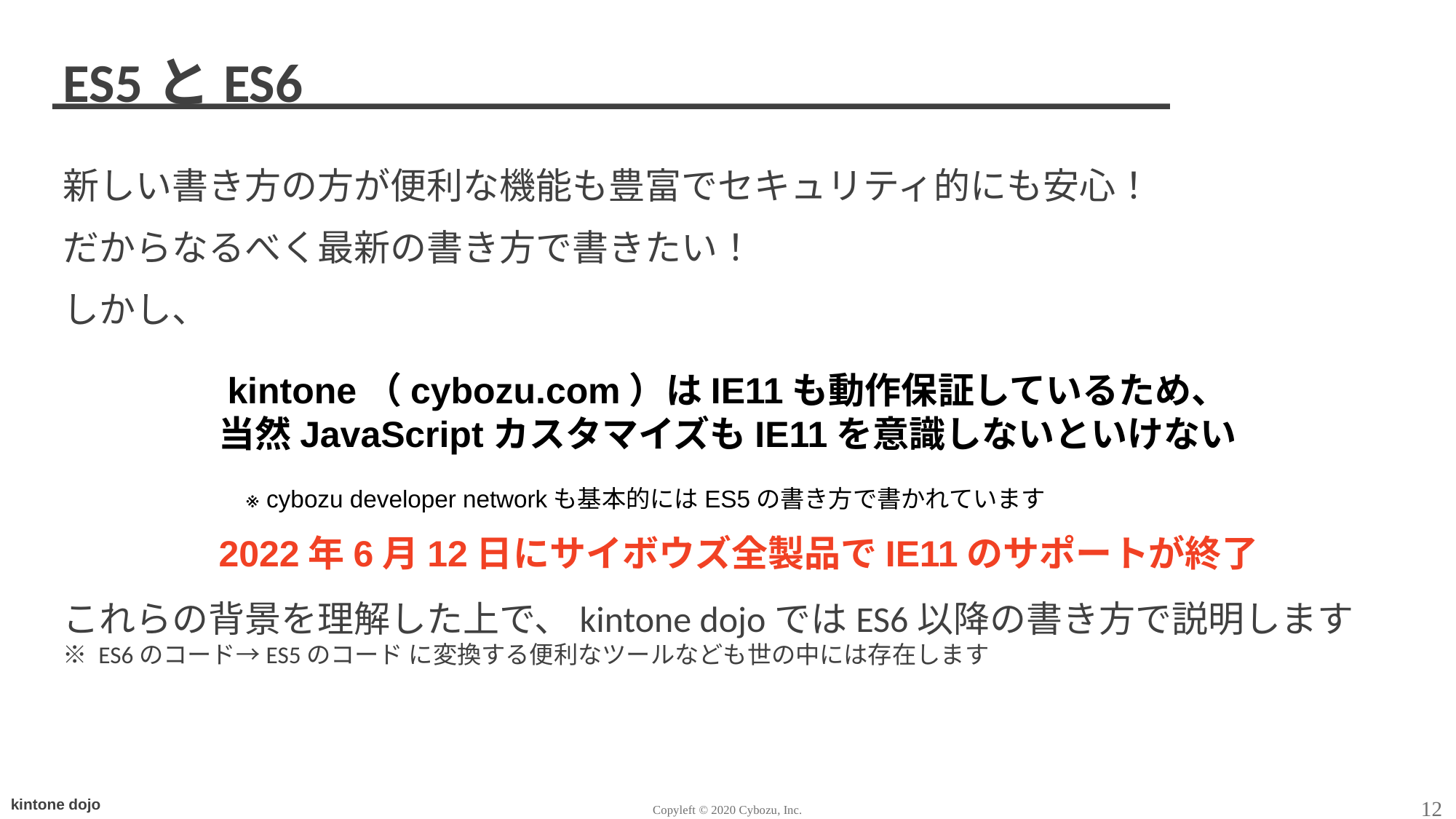

# ES5とES6
新しい書き方の方が便利な機能も豊富でセキュリティ的にも安心！
だからなるべく最新の書き方で書きたい！
しかし、

これらの背景を理解した上で、kintone dojoではES6以降の書き方で説明します
※ ES6のコード→ES5のコード に変換する便利なツールなども世の中には存在します
kintone（cybozu.com）はIE11も動作保証しているため、
当然JavaScriptカスタマイズもIE11を意識しないといけない

    ※ cybozu developer networkも基本的にはES5の書き方で書かれています
2022年6月12日にサイボウズ全製品でIE11のサポートが終了
12
Copyleft © 2020 Cybozu, Inc.